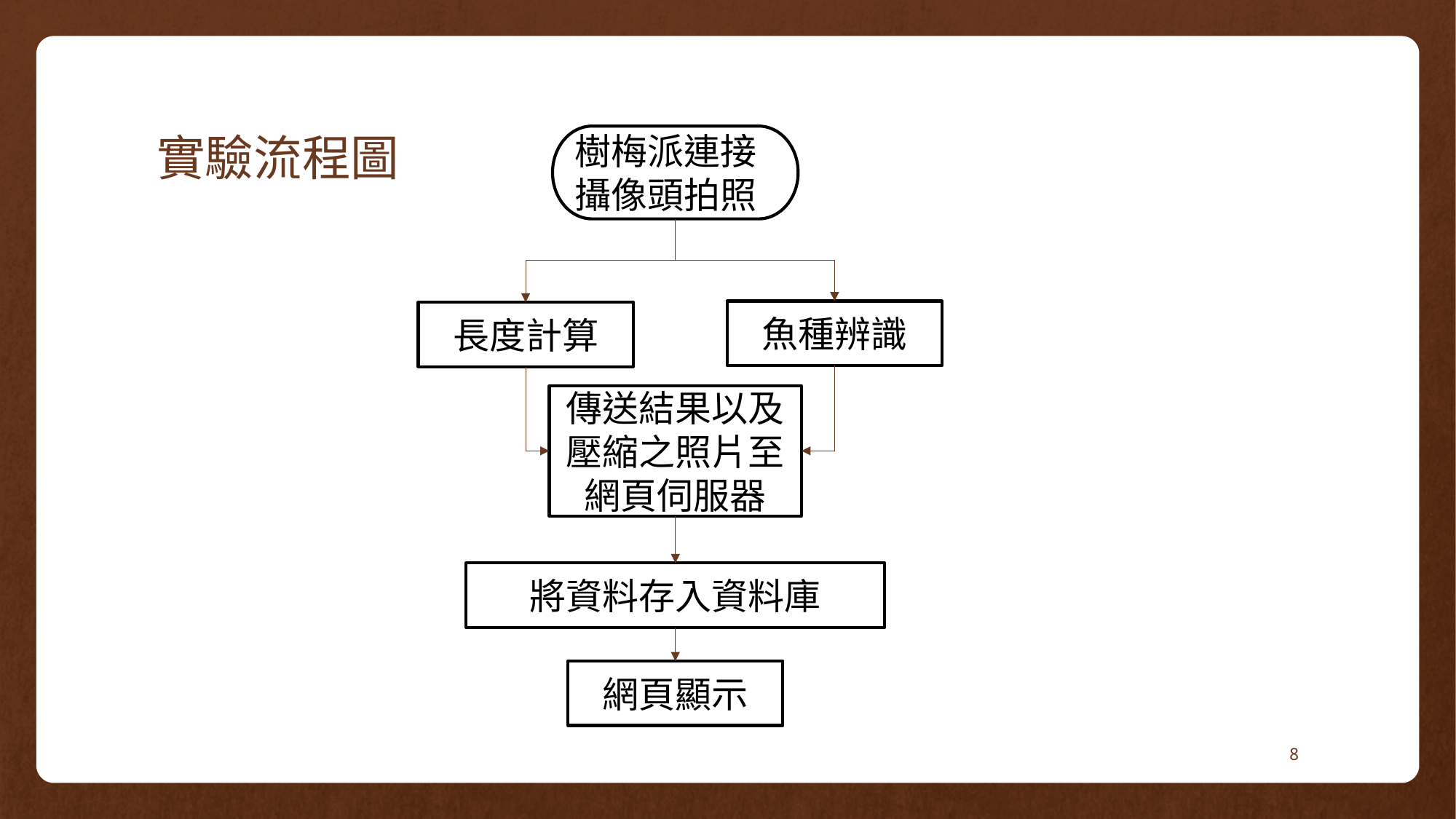

# 實驗流程圖
樹梅派連接攝像頭拍照
魚種辨識
長度計算
傳送結果以及壓縮之照片至網頁伺服器
將資料存入資料庫

網頁顯示
8